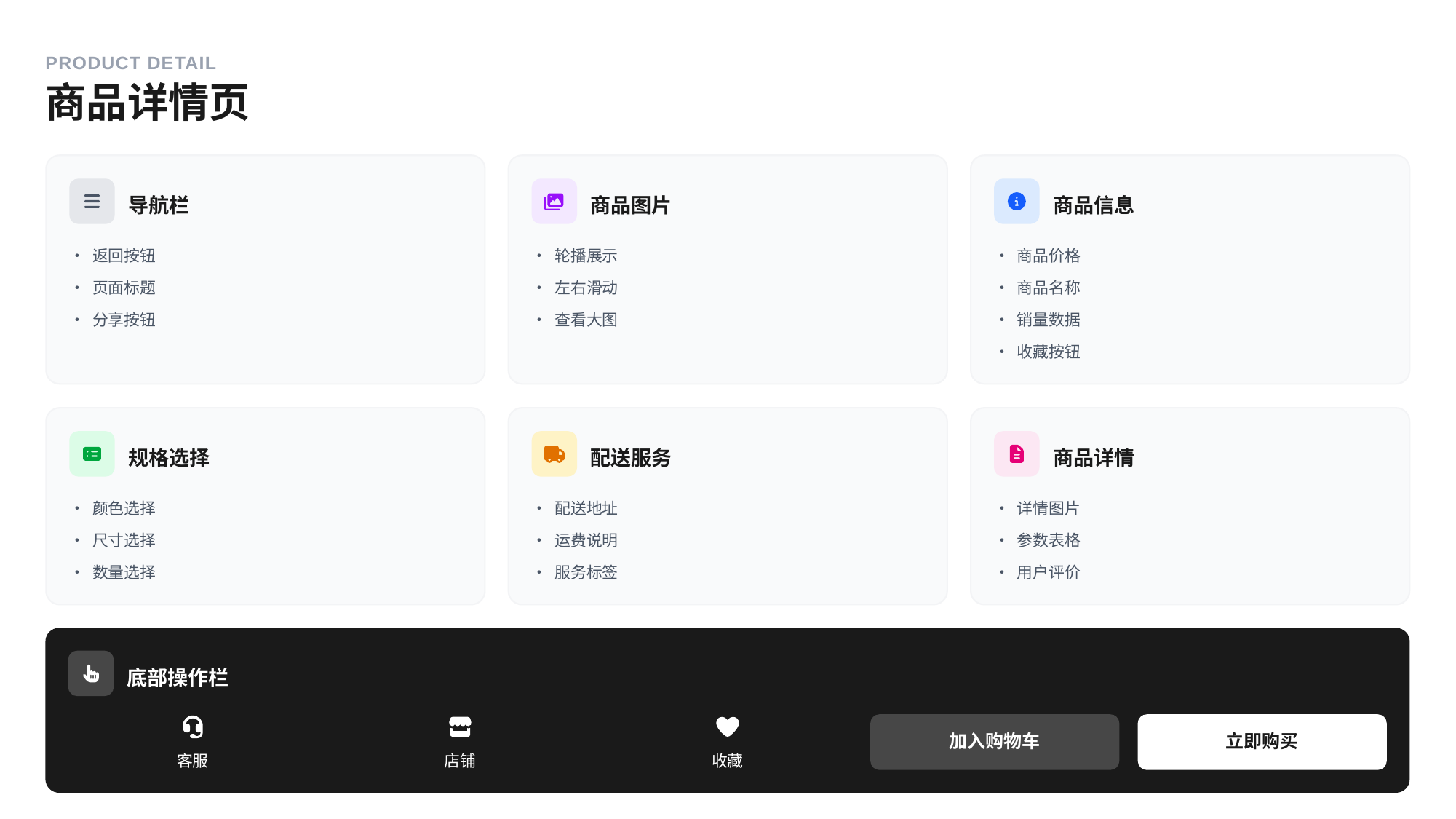

PRODUCT DETAIL
商品详情页

导航栏
商品图片
商品信息

• 返回按钮
• 轮播展示
• 商品价格
• 页面标题
• 左右滑动
• 商品名称
• 分享按钮
• 查看大图
• 销量数据
• 收藏按钮

规格选择
配送服务
商品详情

• 颜色选择
• 配送地址
• 详情图片
• 尺寸选择
• 运费说明
• 参数表格
• 数量选择
• 服务标签
• 用户评价

底部操作栏

加入购物车
立即购买
客服
店铺
收藏